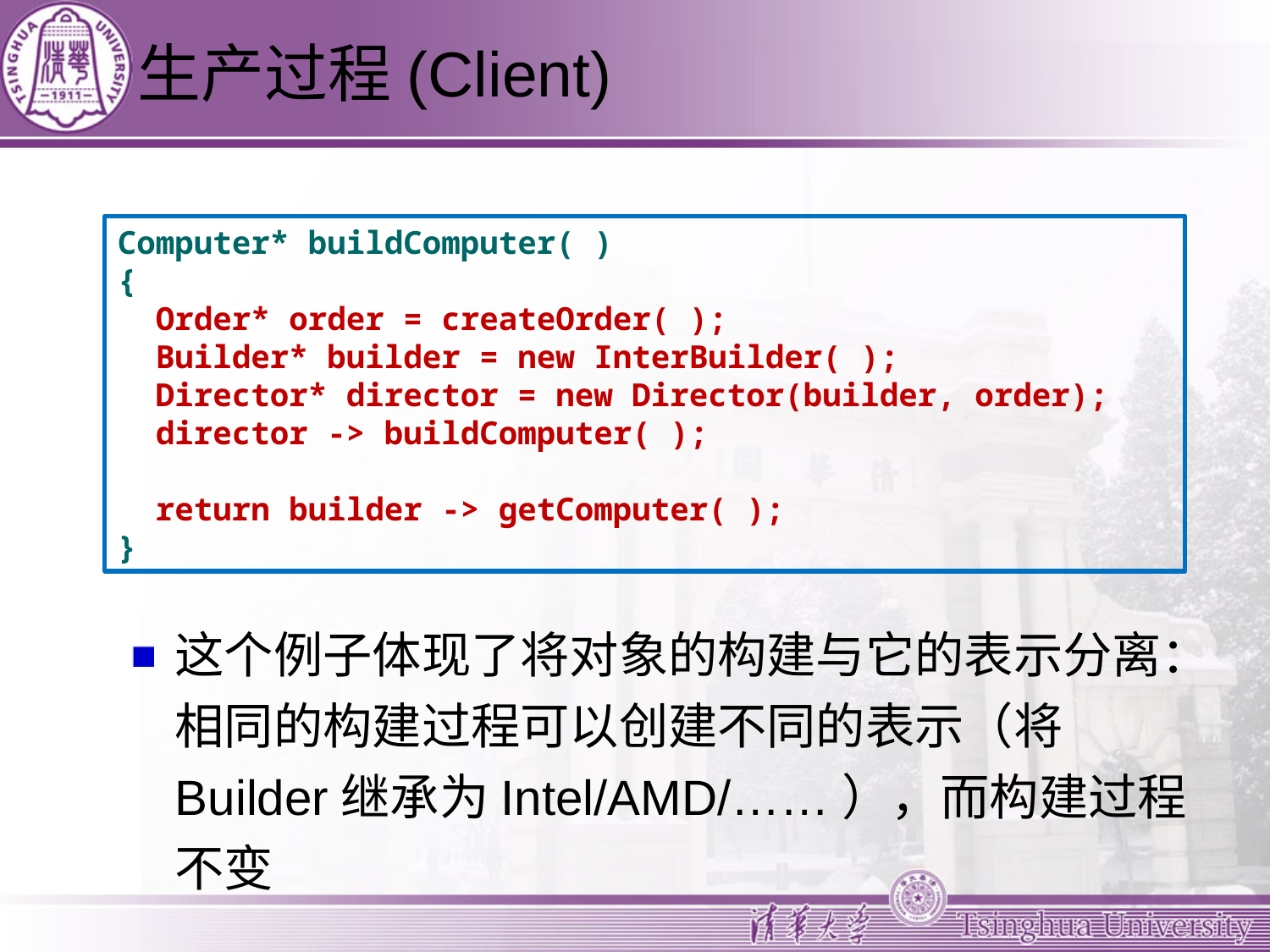

# 生产过程(Client)
Computer* buildComputer( )
{
  Order* order = createOrder( );
  Builder* builder = new InterBuilder( );
  Director* director = new Director(builder, order);
  director -> buildComputer( );

  return builder -> getComputer( );
}
这个例子体现了将对象的构建与它的表示分离：相同的构建过程可以创建不同的表示（将Builder继承为Intel/AMD/……），而构建过程不变